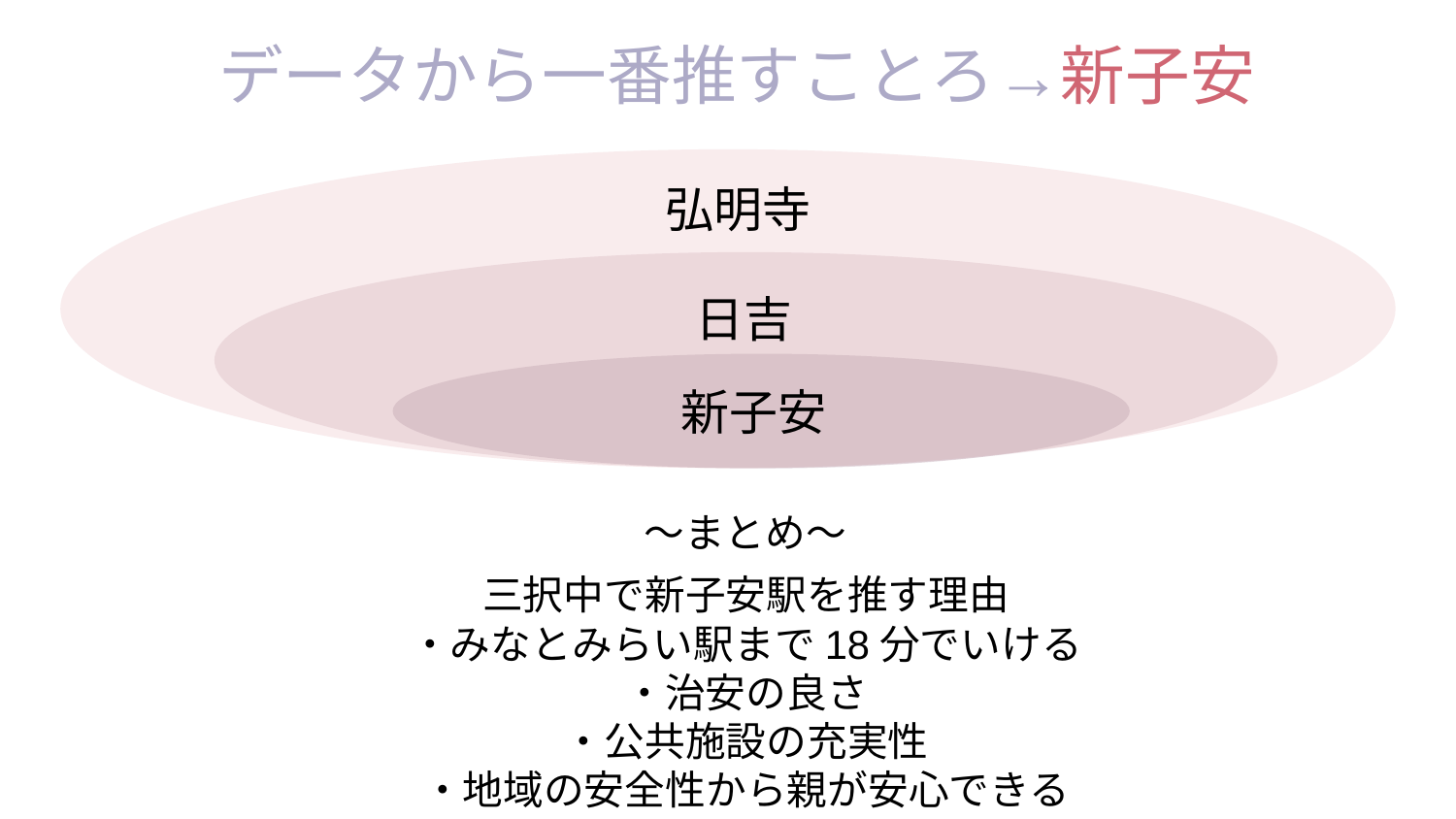

データから一番推すことろ→新子安

弘明寺
日吉
新子安
〜まとめ〜
三択中で新子安駅を推す理由
・みなとみらい駅まで18分でいける
・治安の良さ
・公共施設の充実性
・地域の安全性から親が安心できる